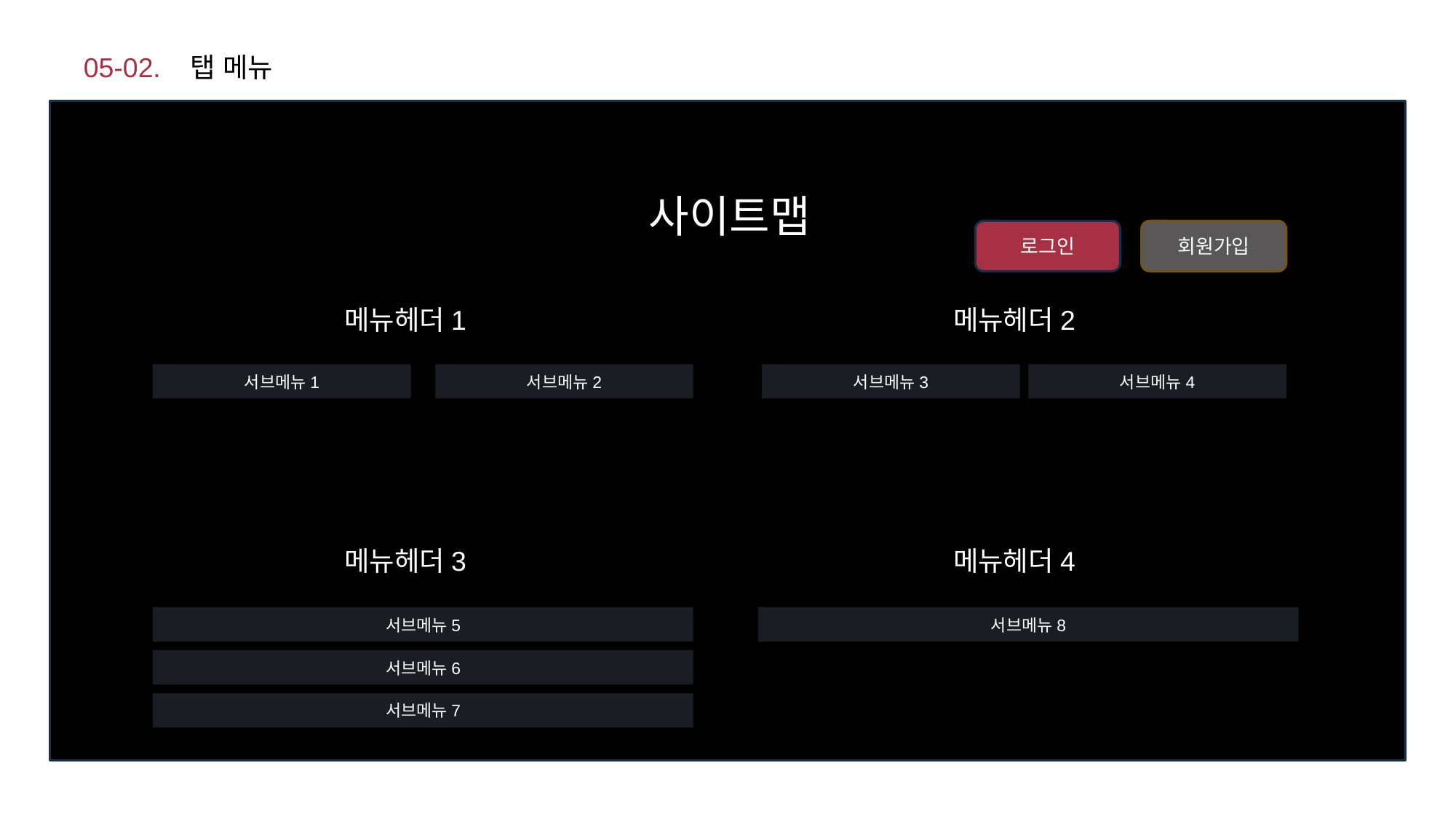

# 05-02.   탭 메뉴

사이트맵
로그인
회원가입
메뉴헤더1
메뉴헤더2
서브메뉴1
서브메뉴2
서브메뉴3
서브메뉴4
메뉴헤더3
메뉴헤더4
서브메뉴5
서브메뉴8
서브메뉴6
서브메뉴7